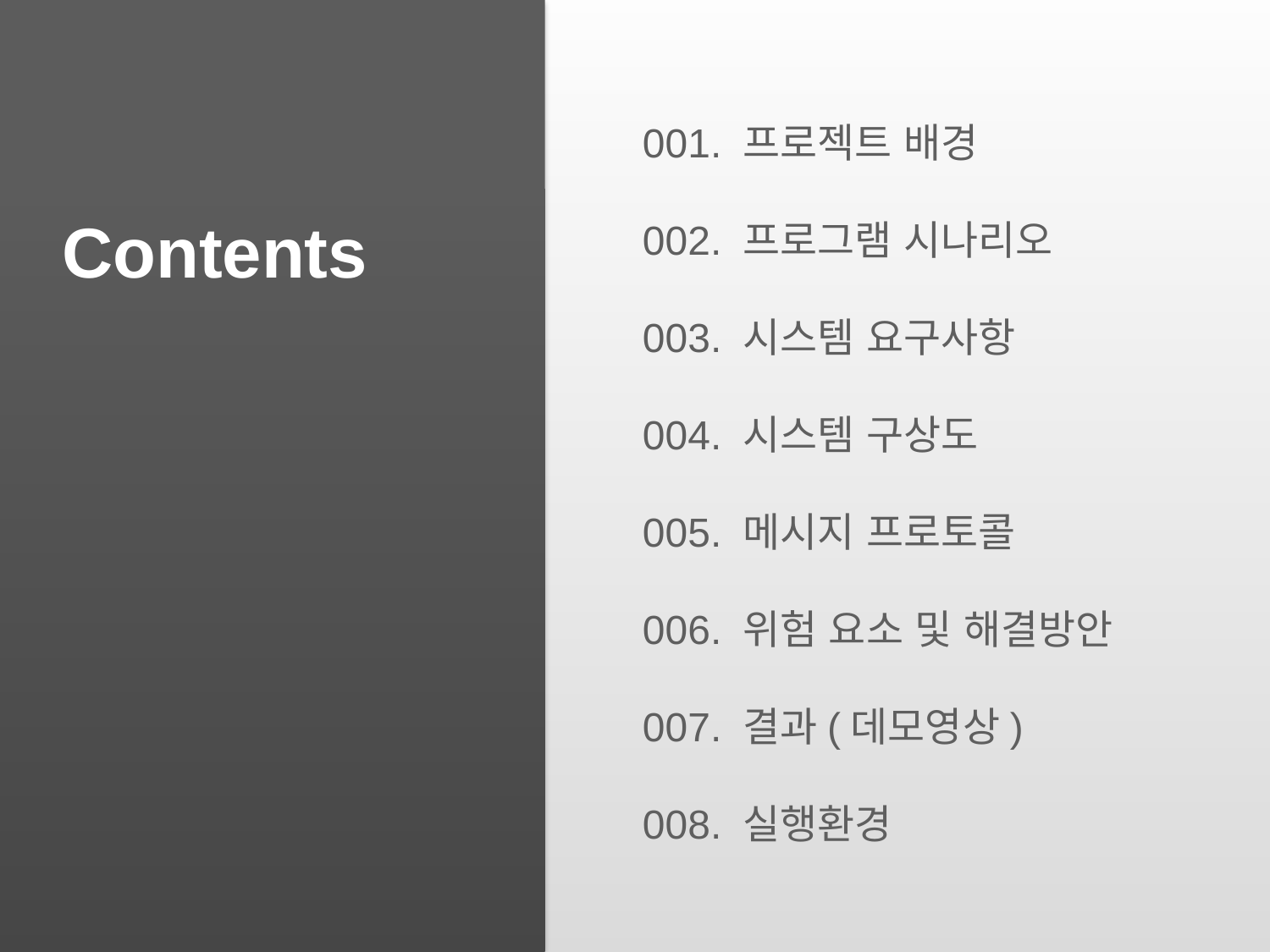

001. 프로젝트 배경

002. 프로그램 시나리오

003. 시스템 요구사항

004. 시스템 구상도

005. 메시지 프로토콜

006. 위험 요소 및 해결방안

007. 결과(데모영상)

008. 실행환경
Contents